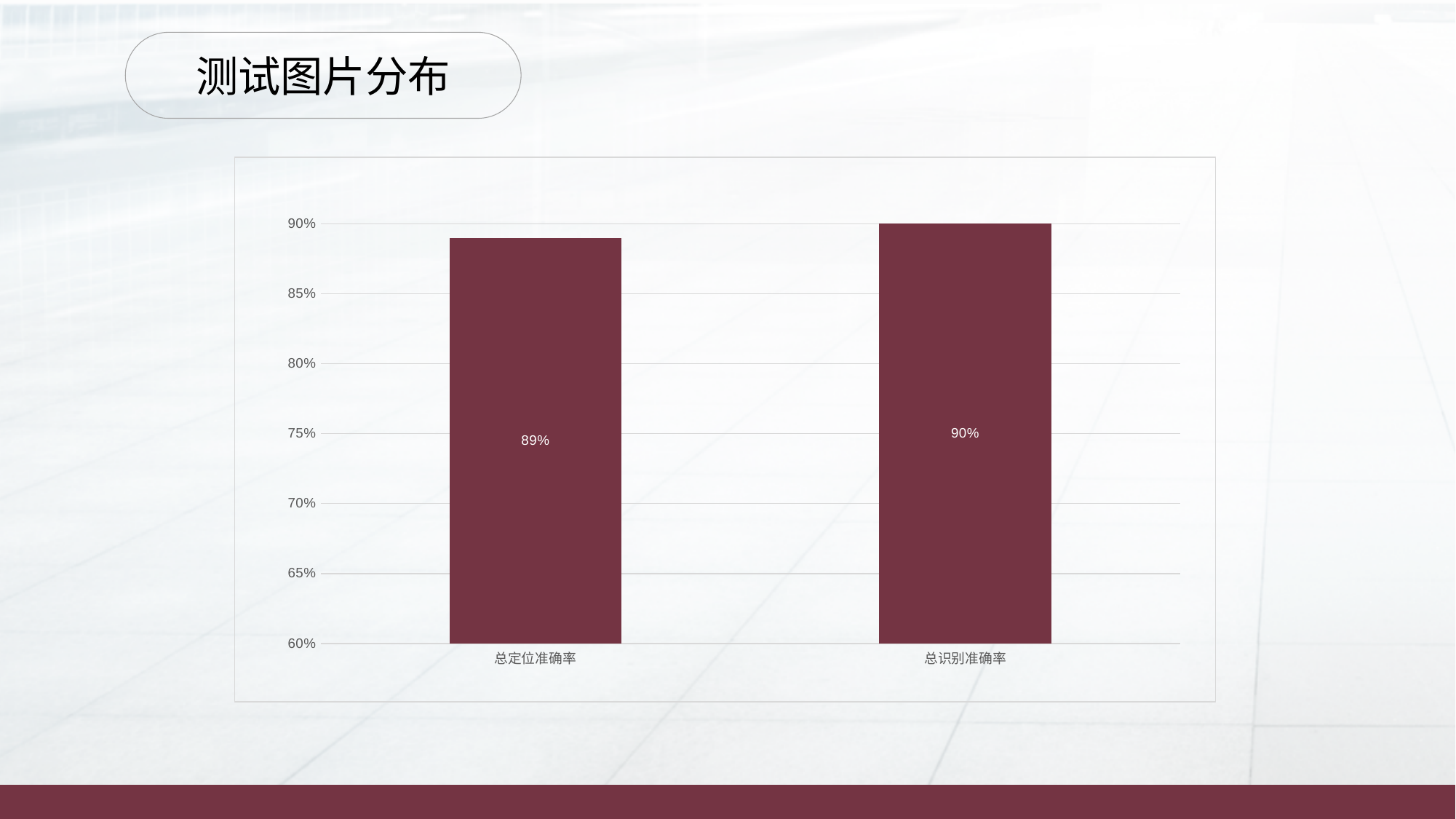

测试图片分布

### Chart

| Category |  |
|---|---|
| 总定位准确率 | 0.89 |
| 总识别准确率 | 0.9 |